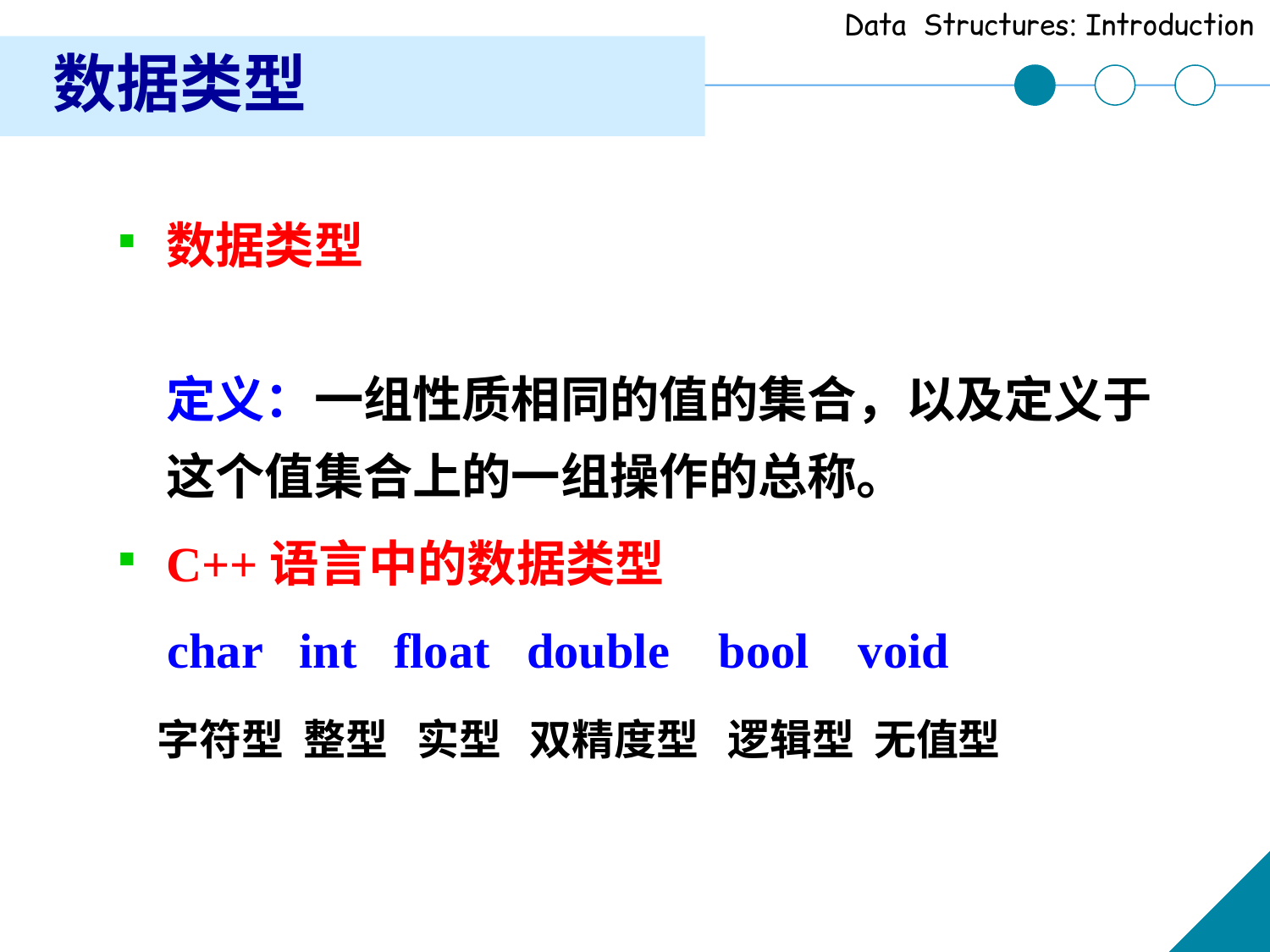

# 数据类型

数据类型
定义：一组性质相同的值的集合，以及定义于这个值集合上的一组操作的总称。
C++语言中的数据类型
    char   int   float   double    bool    void
   字符型  整型   实型   双精度型   逻辑型  无值型